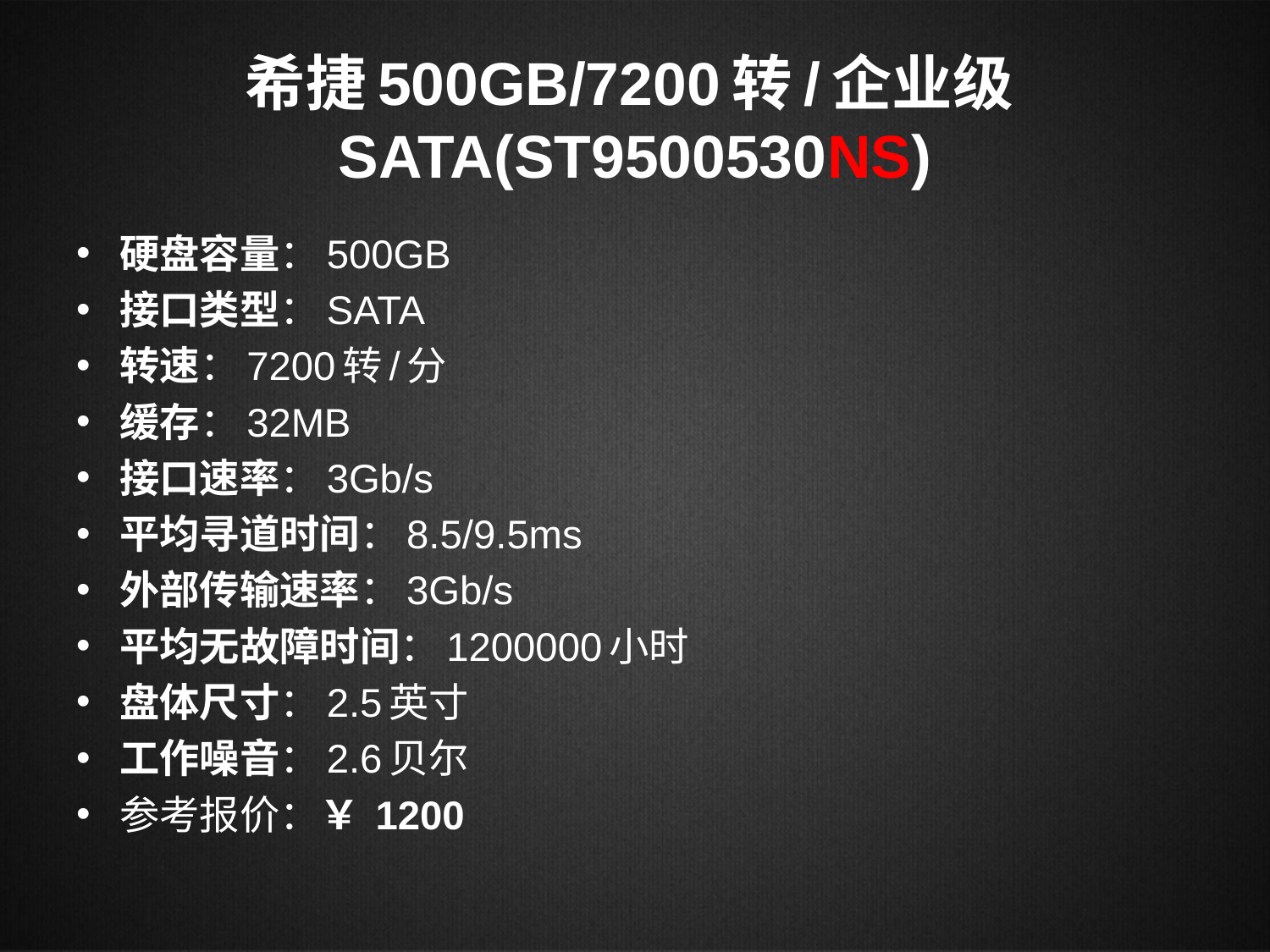

# 希捷500GB/7200转/企业级SATA(ST9500530NS)
硬盘容量：500GB
接口类型：SATA
转速：7200转/分
缓存：32MB
接口速率：3Gb/s
平均寻道时间：8.5/9.5ms
外部传输速率：3Gb/s
平均无故障时间：1200000小时
盘体尺寸：2.5英寸
工作噪音：2.6贝尔
参考报价：￥ 1200